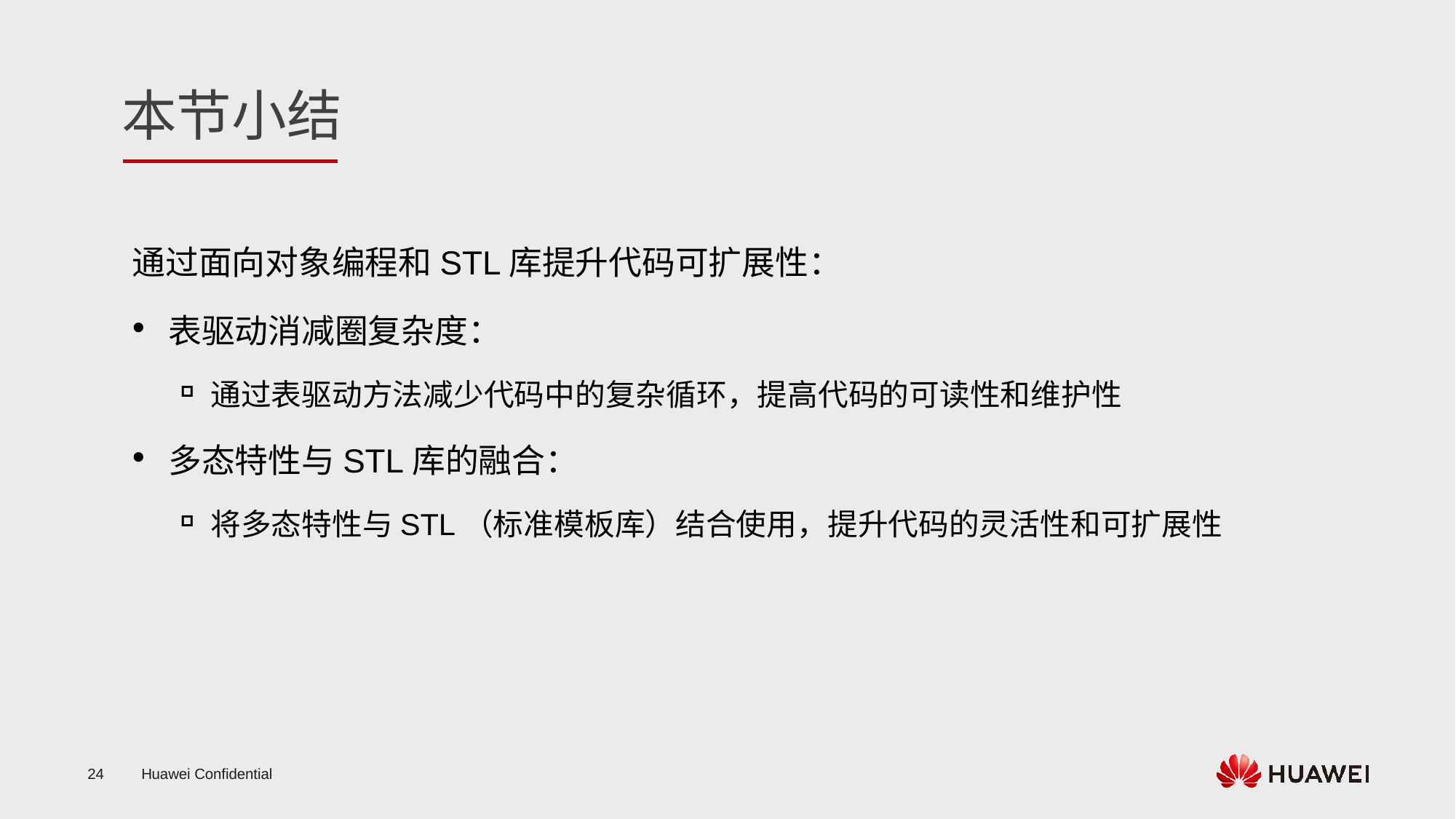

通过面向对象编程和STL库提升代码可扩展性：
表驱动消减圈复杂度：
通过表驱动方法减少代码中的复杂循环，提高代码的可读性和维护性
多态特性与STL库的融合：
将多态特性与STL（标准模板库）结合使用，提升代码的灵活性和可扩展性